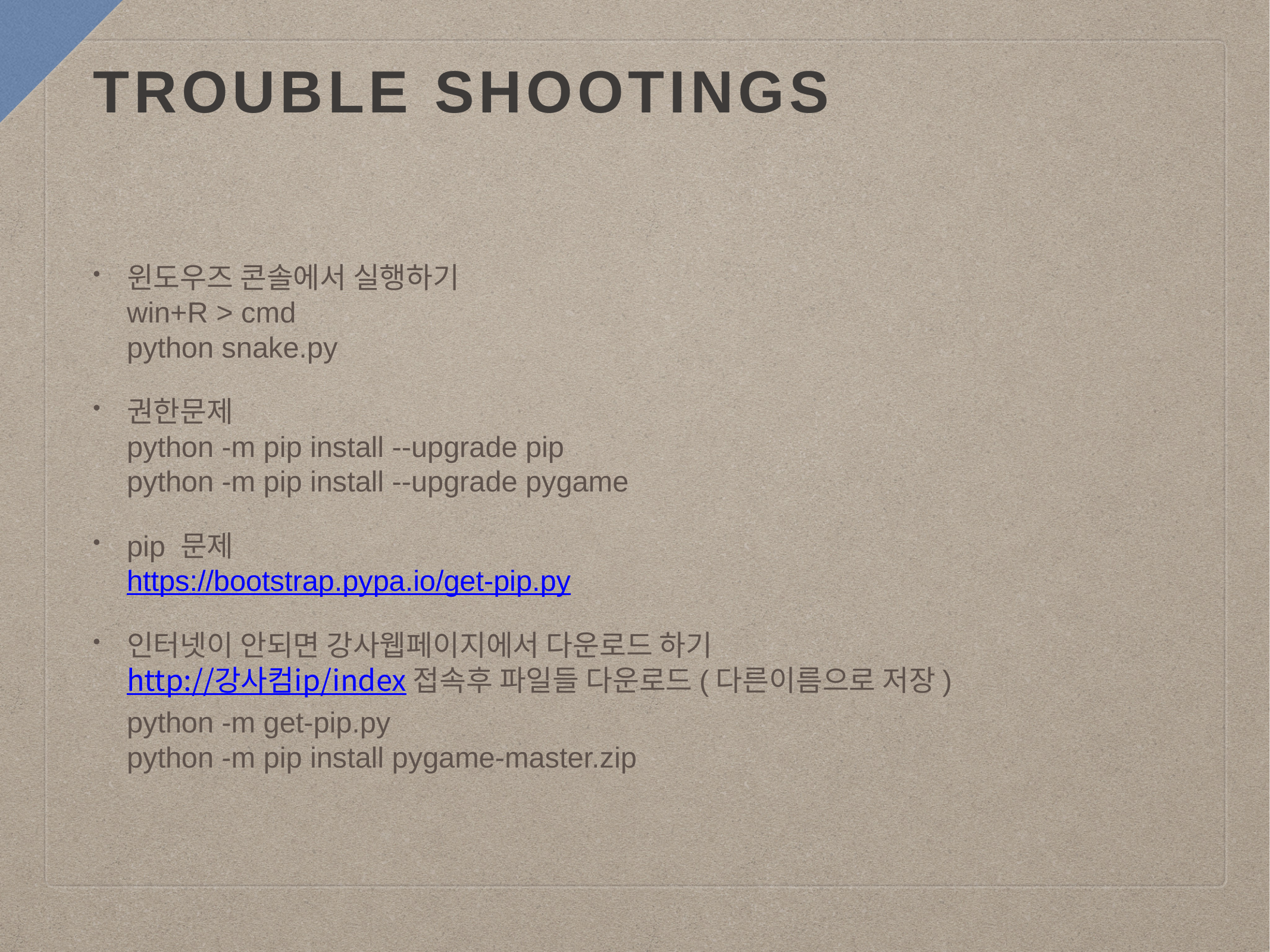

21

# trouble shootings
윈도우즈 콘솔에서 실행하기
win+R > cmd
python snake.py
권한문제
python -m pip install --upgrade pip
python -m pip install --upgrade pygame
pip 문제
https://bootstrap.pypa.io/get-pip.py
인터넷이 안되면 강사웹페이지에서 다운로드 하기
http://강사컴ip/index 접속후 파일들 다운로드(다른이름으로 저장)
python -m get-pip.py
python -m pip install pygame-master.zip